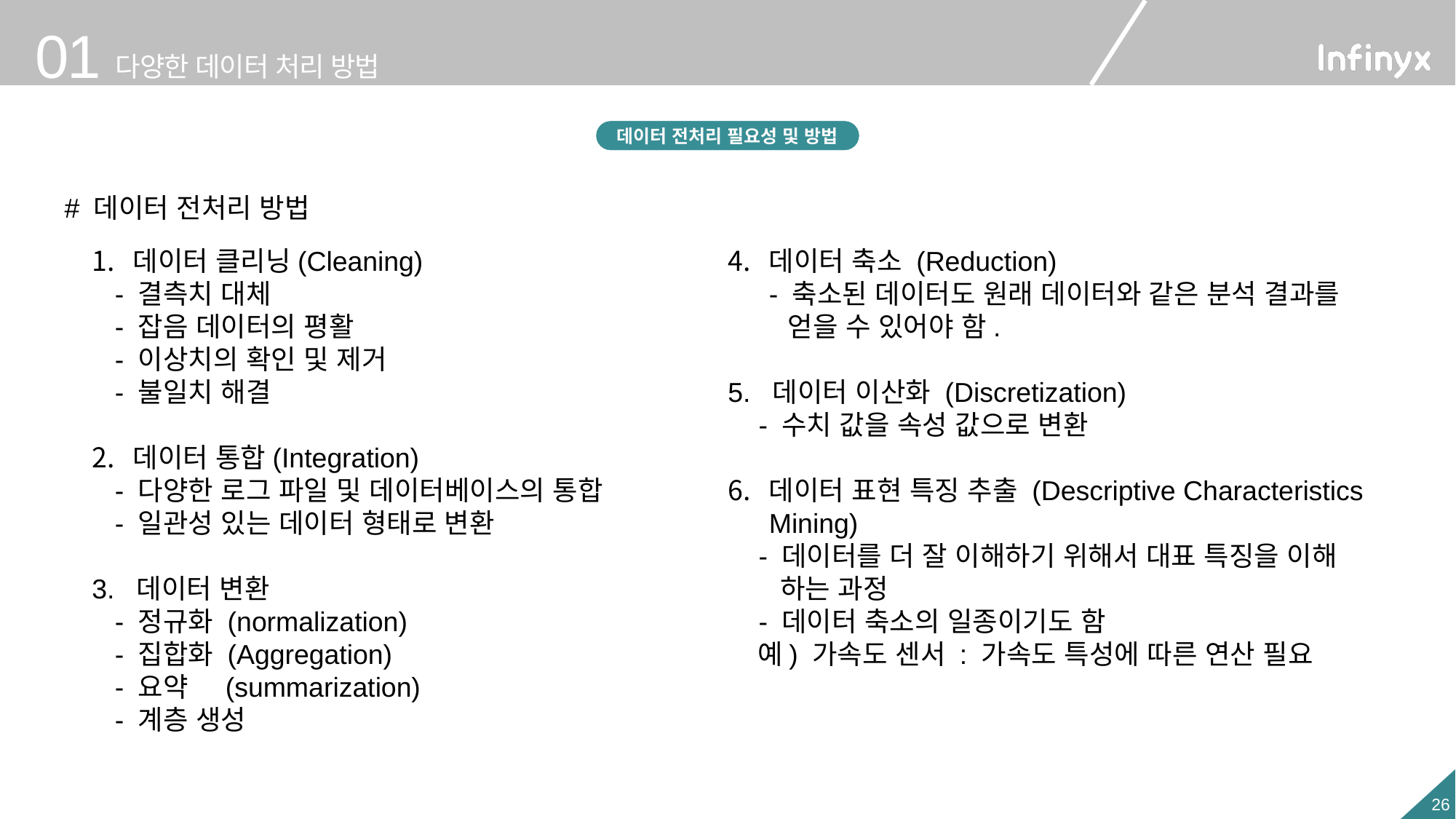

개요
데이터 전처리 필요성 및 방법
# 데이터 전처리 방법
데이터 클리닝(Cleaning)
   - 결측치 대체
   - 잡음 데이터의 평활
   - 이상치의 확인 및 제거
   - 불일치 해결

데이터 통합(Integration)
   - 다양한 로그 파일 및 데이터베이스의 통합
   - 일관성 있는 데이터 형태로 변환

3.  데이터 변환
   - 정규화 (normalization)
   - 집합화 (Aggregation)
   - 요약    (summarization)
   - 계층 생성
데이터 축소 (Reduction)
- 축소된 데이터도 원래 데이터와 같은 분석 결과를
       얻을 수 있어야 함.

5.  데이터 이산화 (Discretization)
    - 수치 값을 속성 값으로 변환

데이터 표현 특징 추출 (Descriptive Characteristics Mining)
    - 데이터를 더 잘 이해하기 위해서 대표 특징을 이해
      하는 과정
    - 데이터 축소의 일종이기도 함
   예) 가속도 센서 : 가속도 특성에 따른 연산 필요